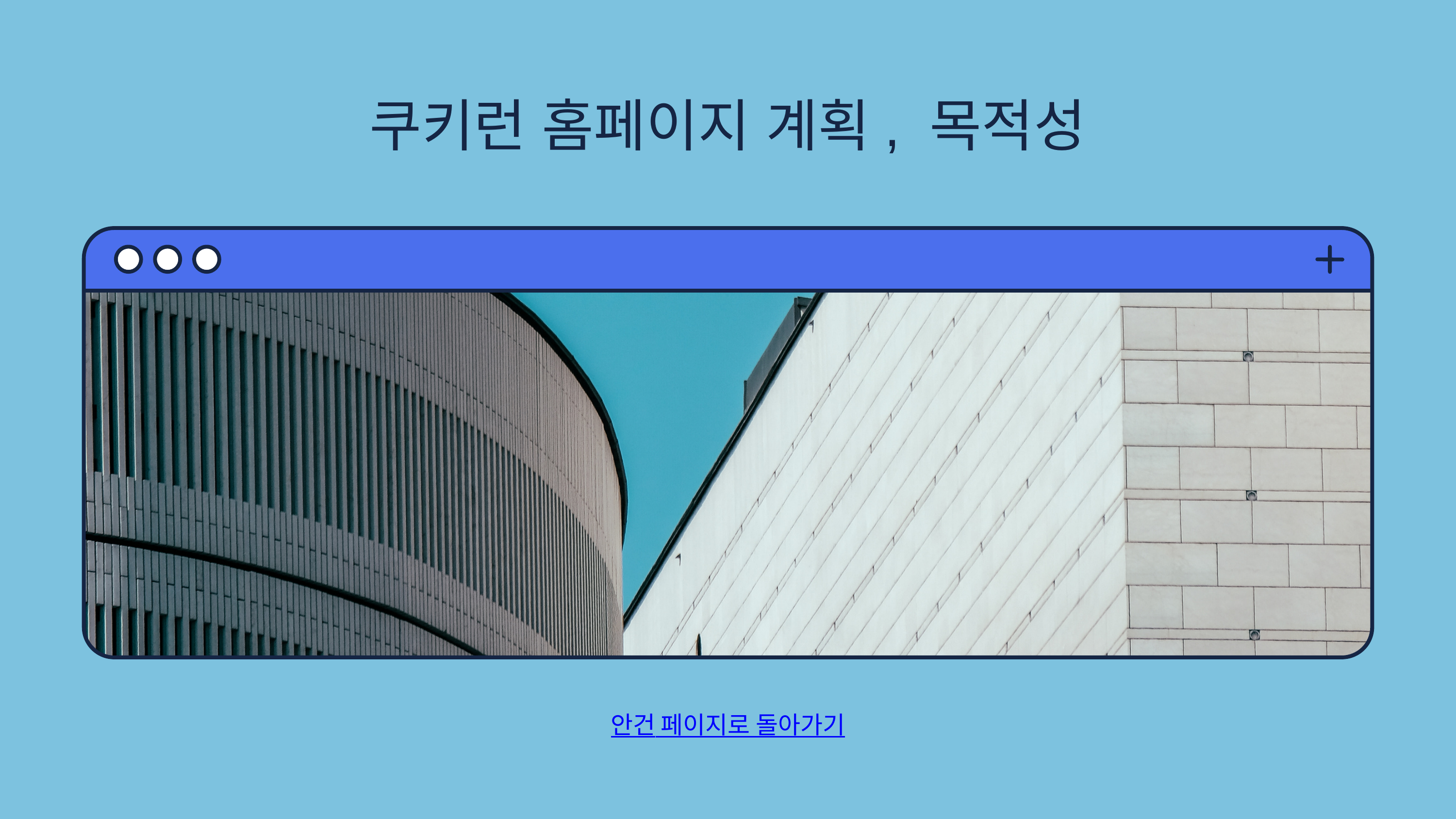

쿠키런 홈페이지 계획, 목적성

안건 페이지로 돌아가기